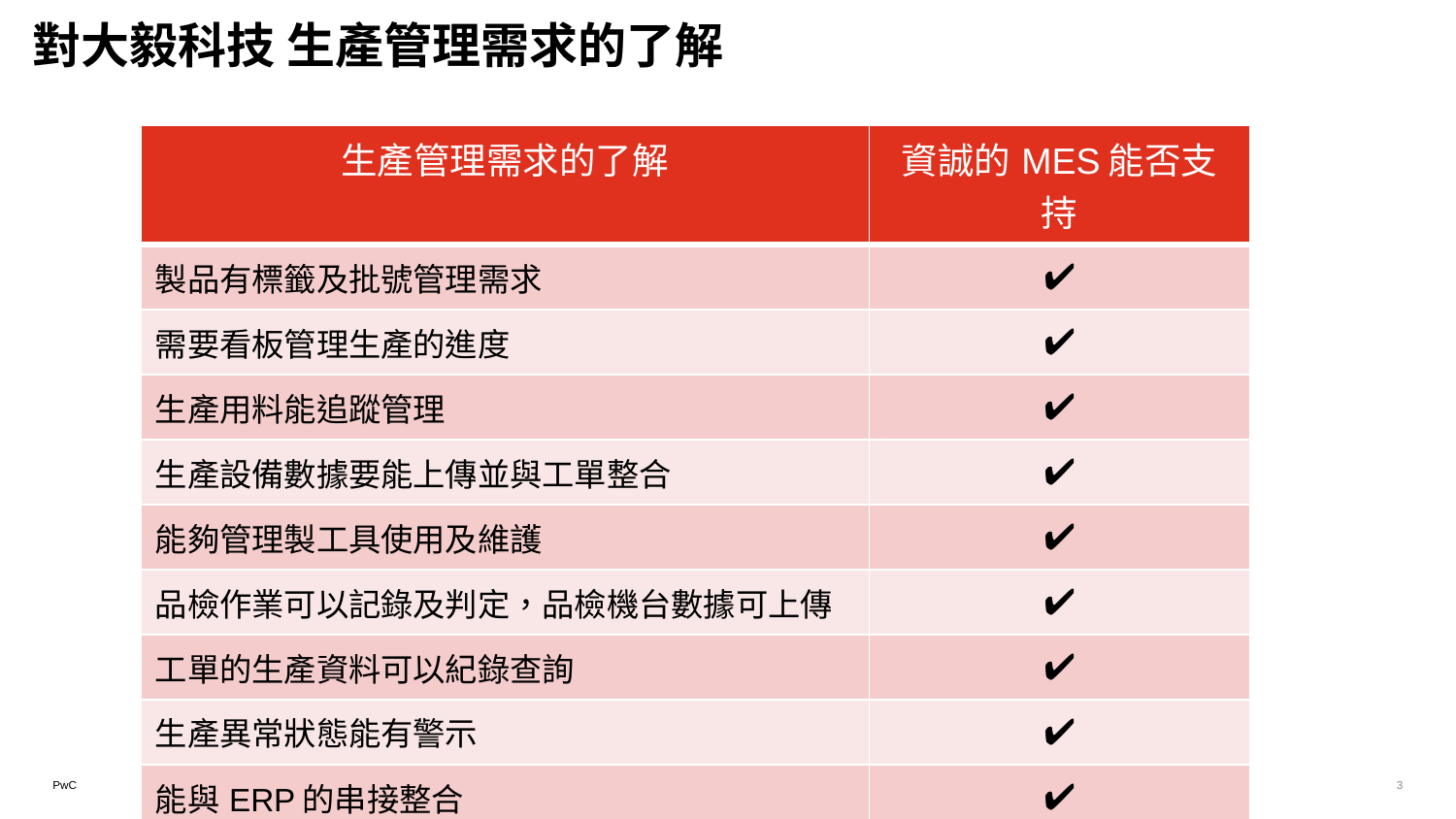

對大毅科技 生產管理需求的了解
| 生產管理需求的了解 | 資誠的MES能否支持 |
| --- | --- |
| 製品有標籤及批號管理需求 | ✔ |
| 需要看板管理生產的進度 | ✔ |
| 生產用料能追蹤管理 | ✔ |
| 生產設備數據要能上傳並與工單整合 | ✔ |
| 能夠管理製工具使用及維護 | ✔ |
| 品檢作業可以記錄及判定，品檢機台數據可上傳 | ✔ |
| 工單的生產資料可以紀錄查詢 | ✔ |
| 生產異常狀態能有警示 | ✔ |
| 能與ERP的串接整合 | ✔ |
3